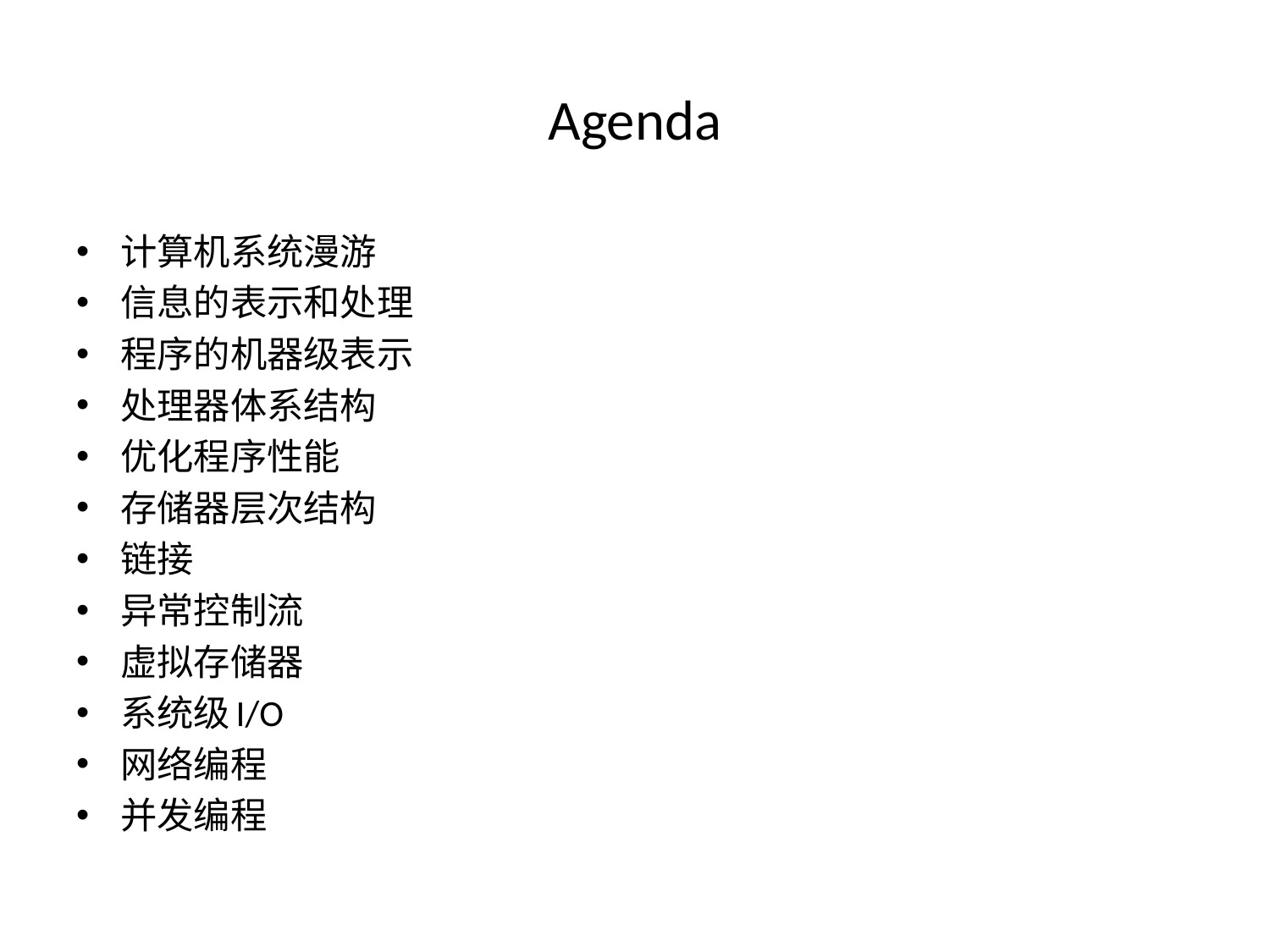

# Agenda
计算机系统漫游
信息的表示和处理
程序的机器级表示
处理器体系结构
优化程序性能
存储器层次结构
链接
异常控制流
虚拟存储器
系统级I/O
网络编程
并发编程